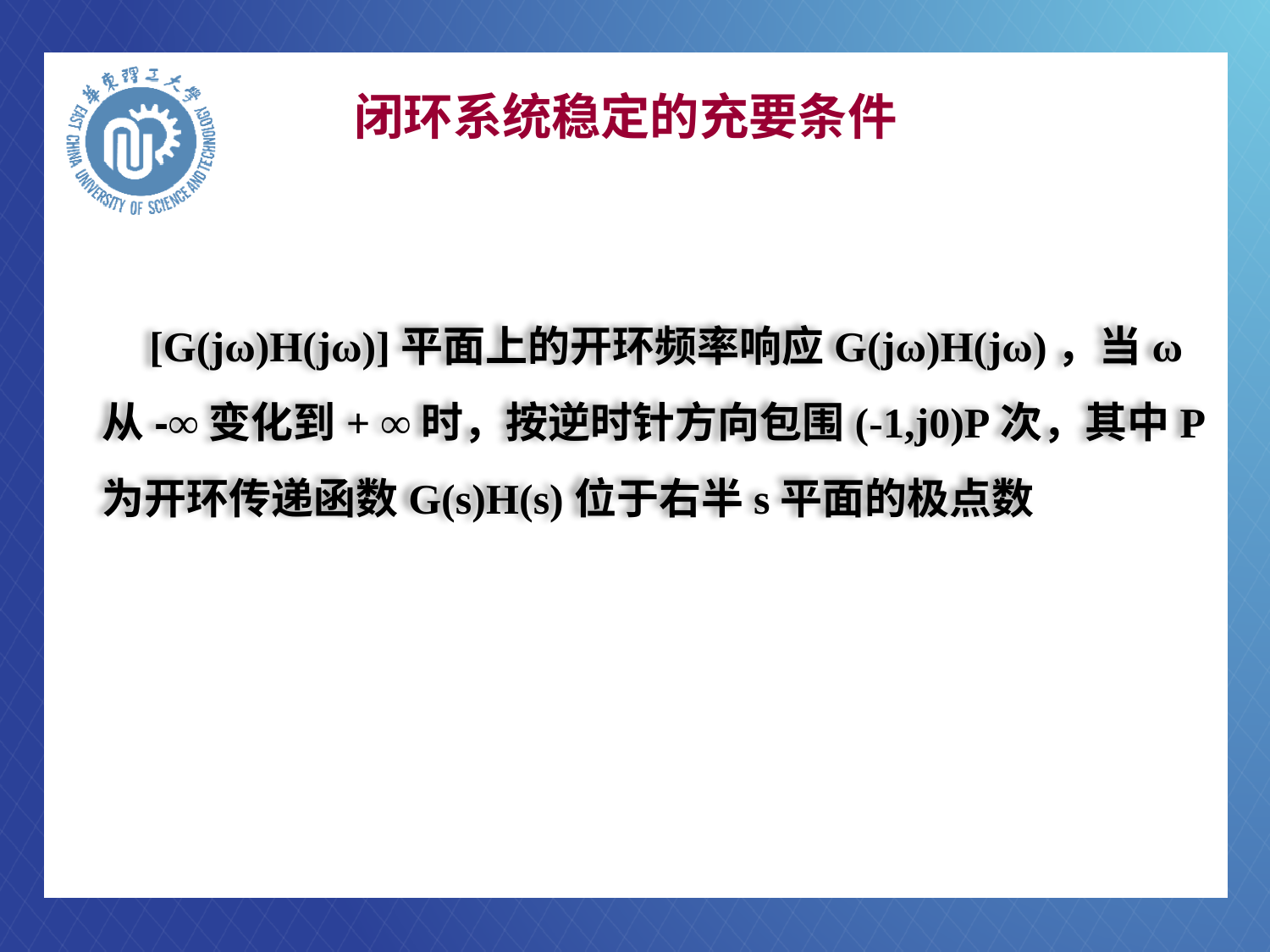

# 闭环系统稳定的充要条件
    [G(jω)H(jω)]平面上的开环频率响应G(jω)H(jω)，当ω从-∞变化到+ ∞时，按逆时针方向包围(-1,j0)P次，其中P为开环传递函数G(s)H(s)位于右半s平面的极点数